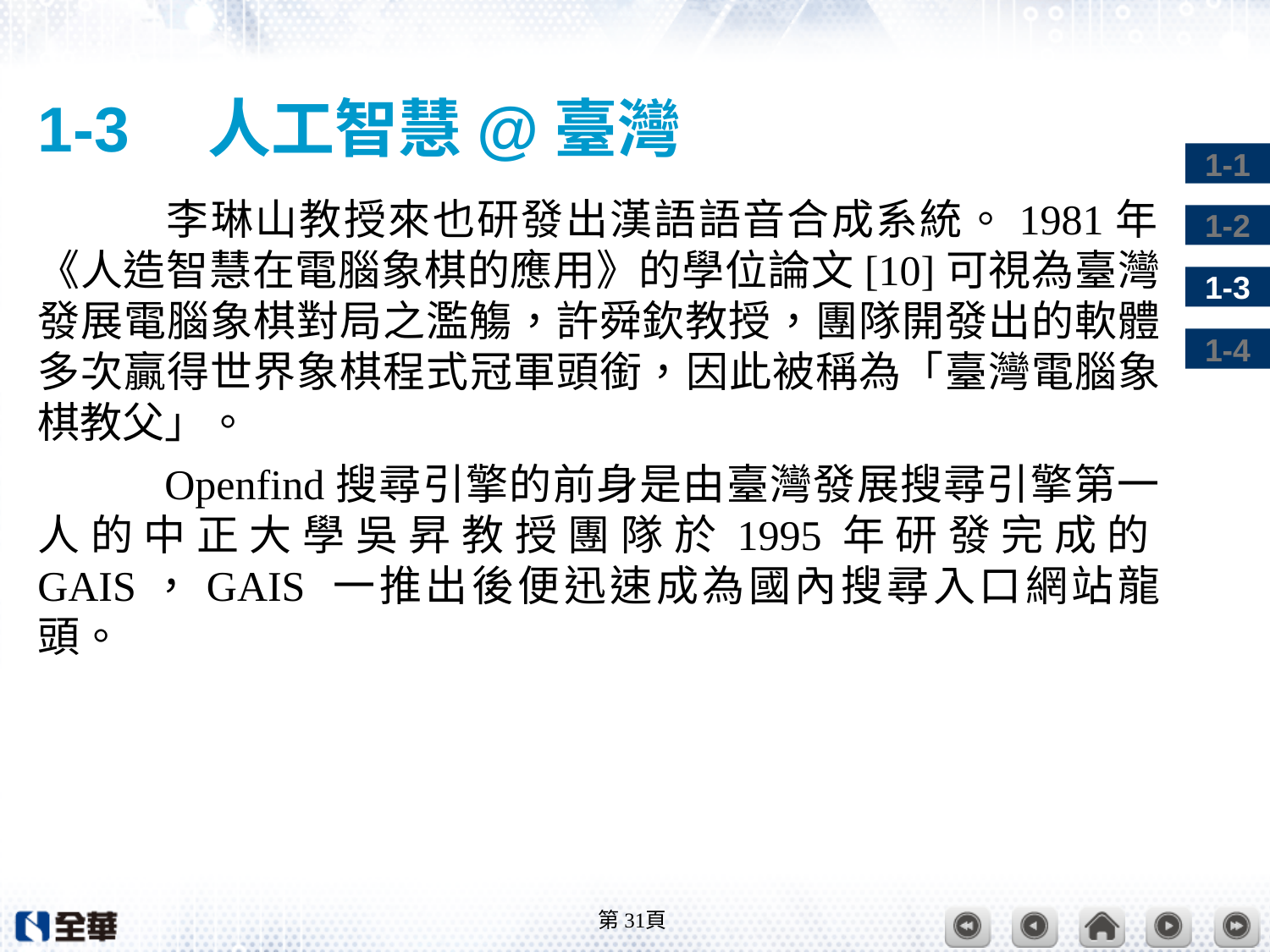

# 1-3　人工智慧@臺灣
	李琳山教授來也研發出漢語語音合成系統。1981年
《人造智慧在電腦象棋的應用》的學位論文[10]可視為臺灣發展電腦象棋對局之濫觴，許舜欽教授，團隊開發出的軟體多次贏得世界象棋程式冠軍頭銜，因此被稱為「臺灣電腦象棋教父」。
	Openfind搜尋引擎的前身是由臺灣發展搜尋引擎第一人的中正大學吳昇教授團隊於1995年研發完成的GAIS，GAIS 一推出後便迅速成為國內搜尋入口網站龍頭。